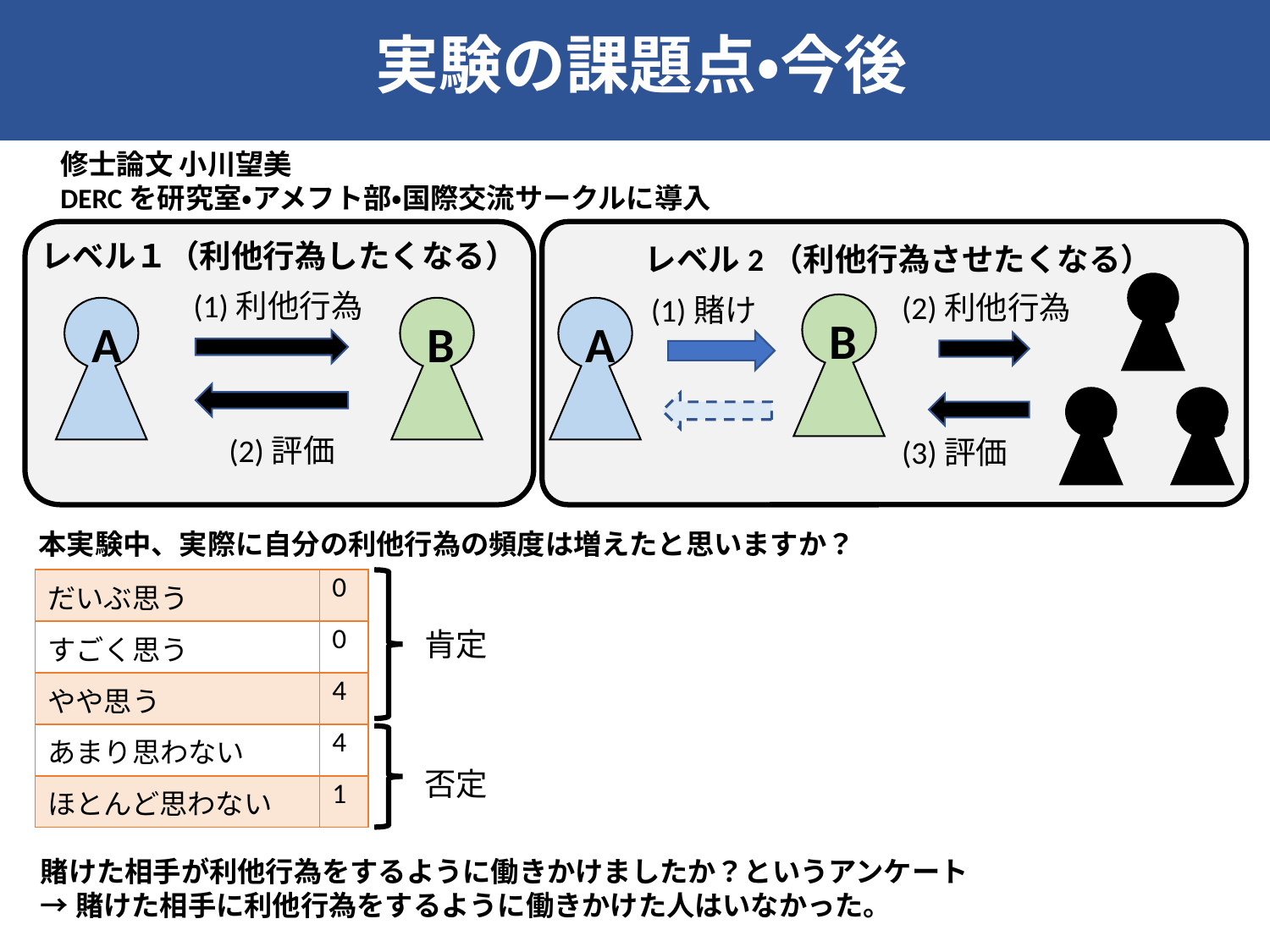

実験の課題点・今後
修士論文 小川望美
DERCを研究室・アメフト部・国際交流サークルに導入

レベル１（利他行為したくなる）
(1)利他行為

A

B

(2)評価
レベル2（利他行為させたくなる）

B
(2)利他行為
(1)賭け

B

A

B

B

(3)評価
本実験中、実際に自分の利他行為の頻度は増えたと思いますか？
| だいぶ思う | 0 |
| --- | --- |
| すごく思う | 0 |
| やや思う | 4 |
| あまり思わない | 4 |
| ほとんど思わない | 1 |

肯定

否定
賭けた相手が利他行為をするように働きかけましたか？というアンケート
→賭けた相手に利他行為をするように働きかけた人はいなかった。